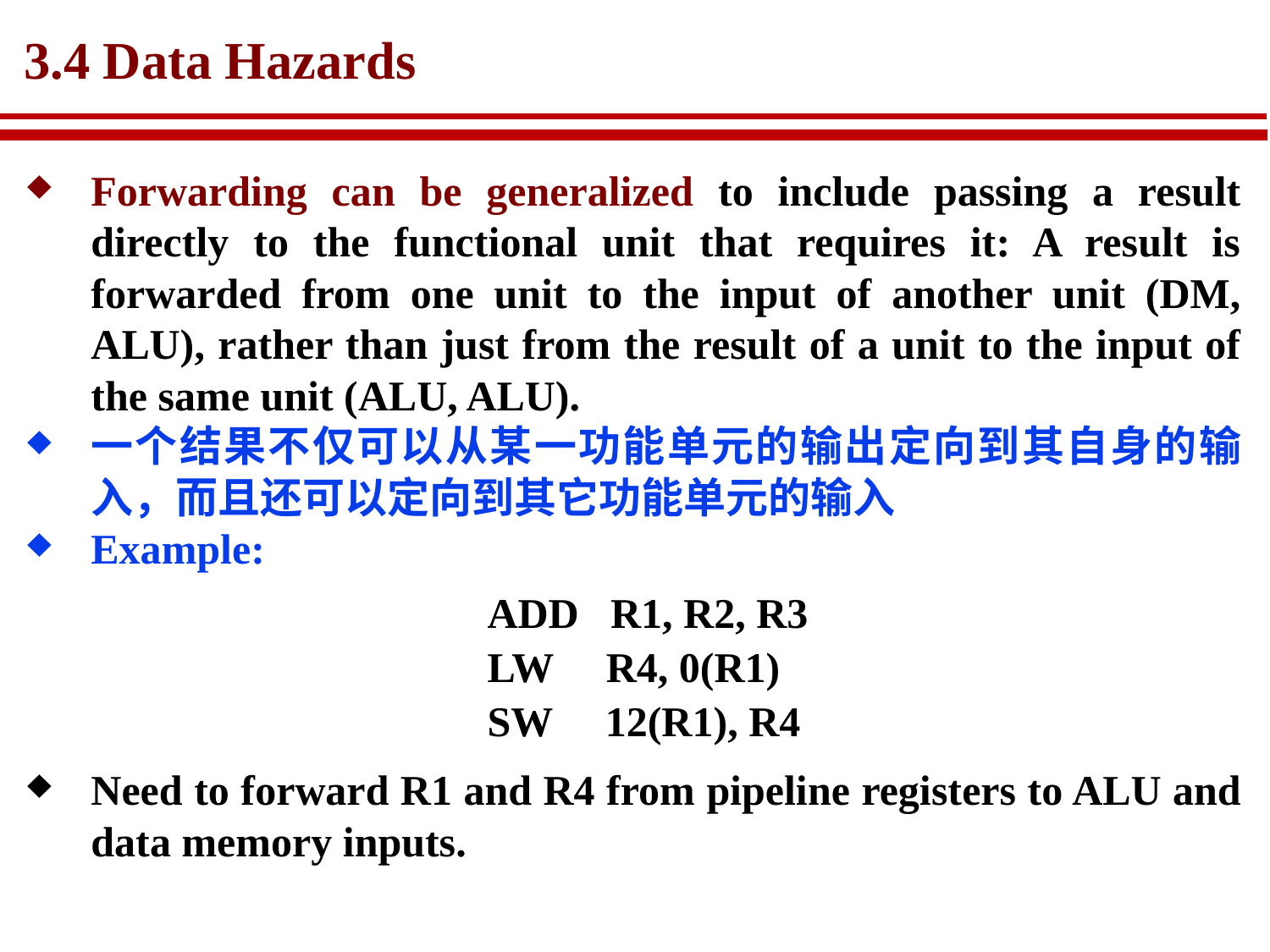

# 3.4 Data Hazards
Forwarding can be generalized to include passing a result directly to the functional unit that requires it: A result is forwarded from one unit to the input of another unit (DM, ALU), rather than just from the result of a unit to the input of the same unit (ALU, ALU).
一个结果不仅可以从某一功能单元的输出定向到其自身的输入，而且还可以定向到其它功能单元的输入
Example:

ADD   R1, R2, R3
LW     R4, 0(R1)
SW     12(R1), R4
Need to forward R1 and R4 from pipeline registers to ALU and data memory inputs.